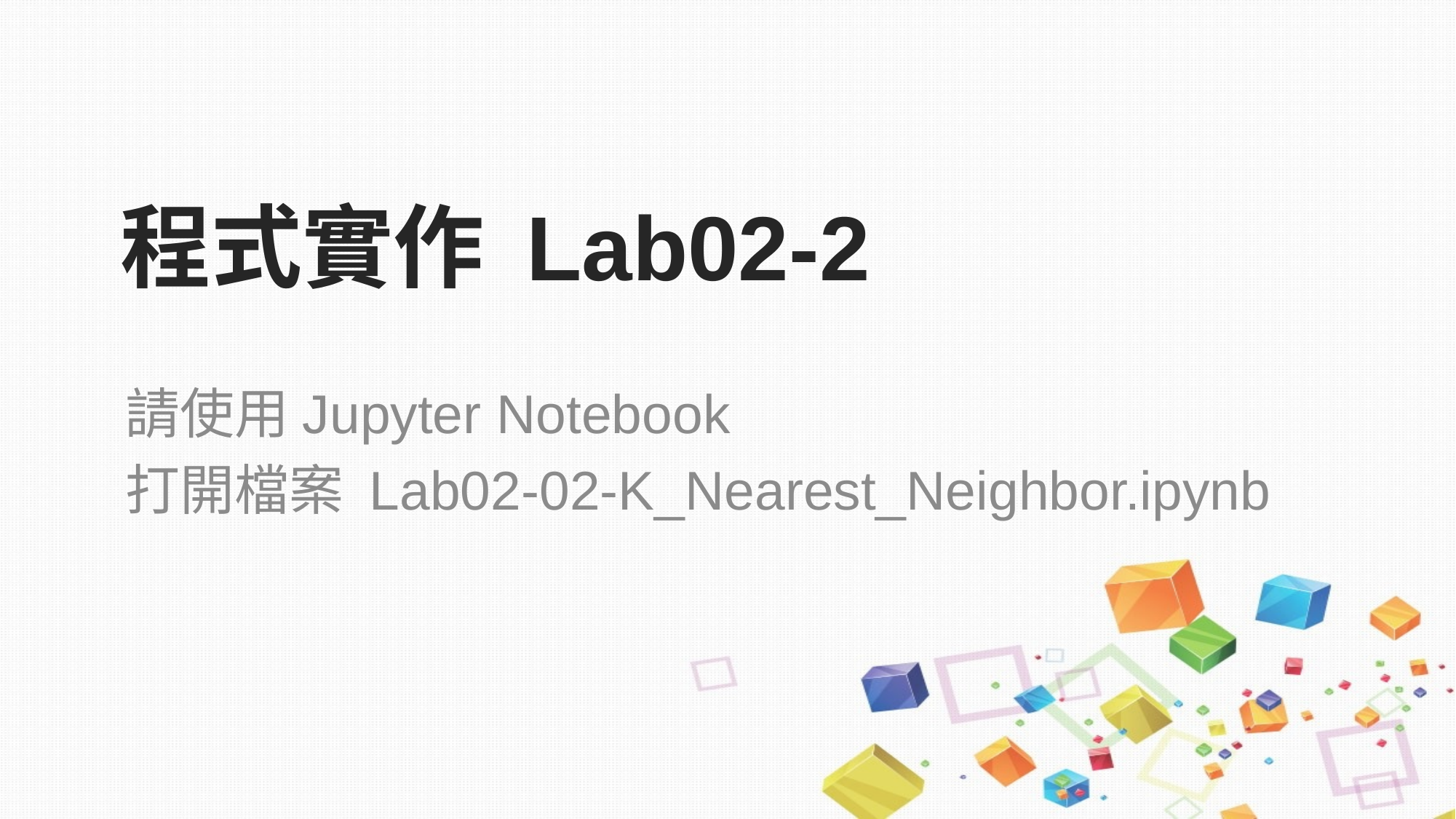

# 程式實作 Lab02-2
請使用Jupyter Notebook
打開檔案 Lab02-02-K_Nearest_Neighbor.ipynb